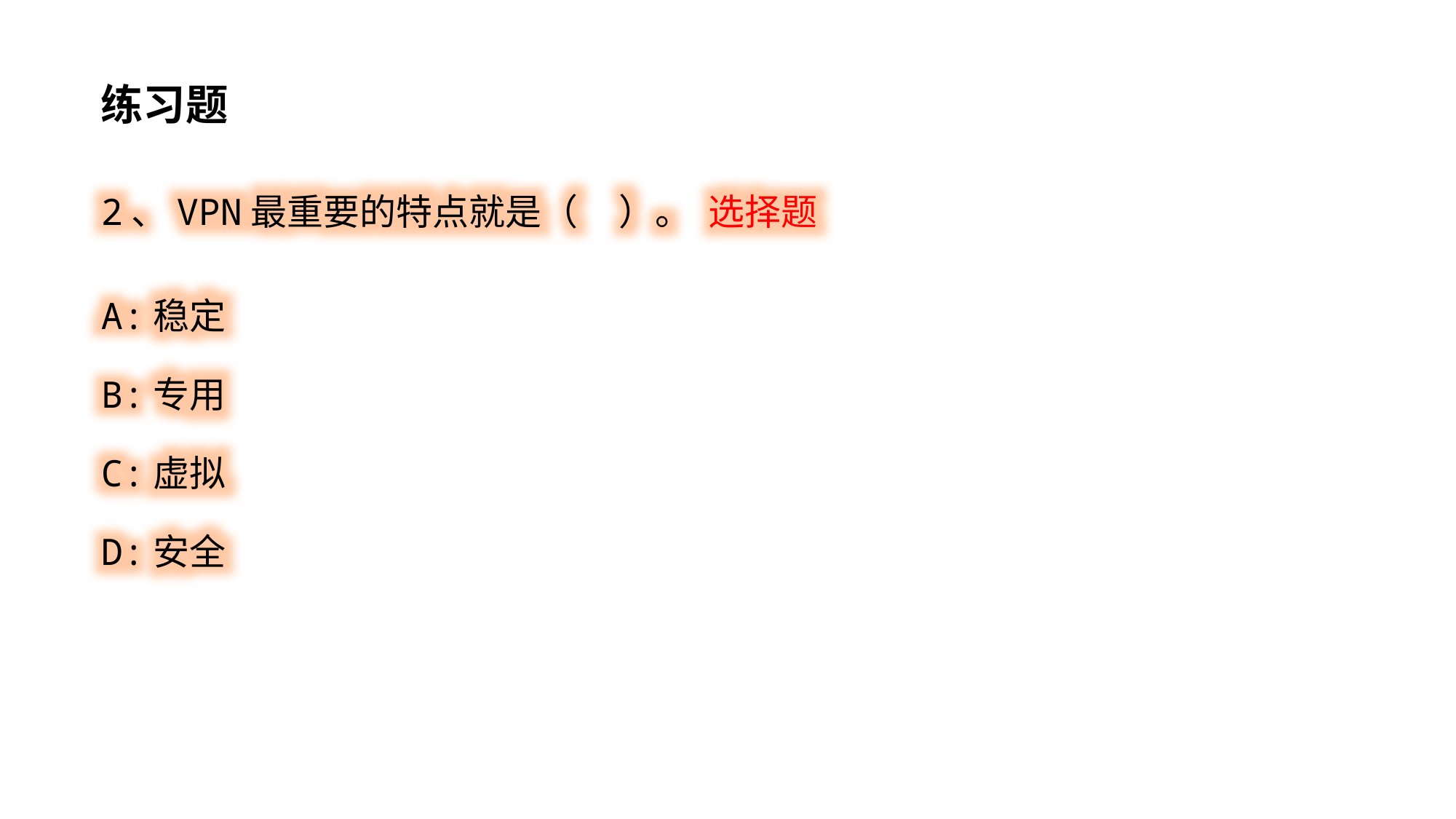

练习题
2、VPN最重要的特点就是（     ）。  选择题

A:稳定

B:专用

C:虚拟

D:安全